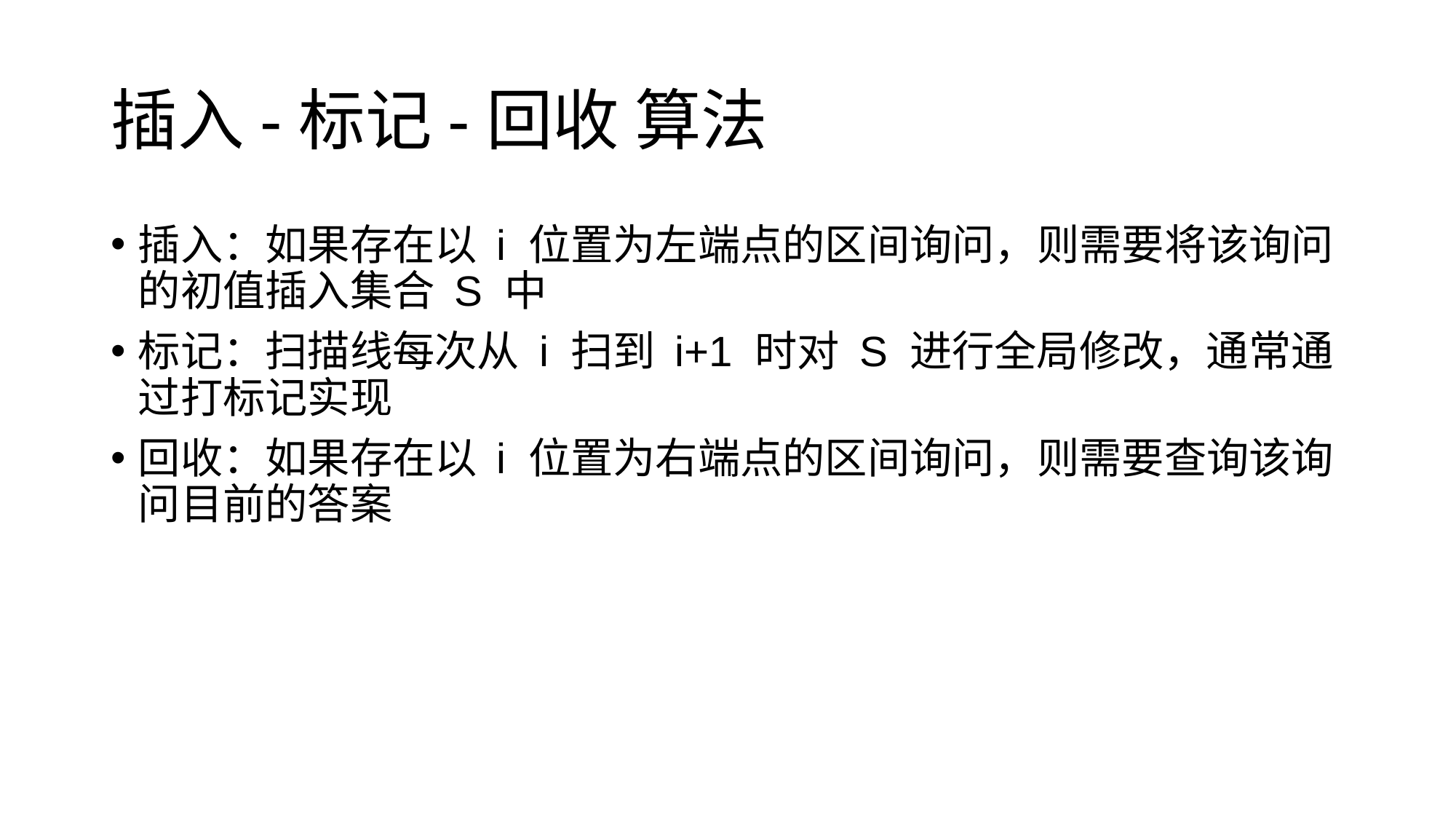

# 插入-标记-回收 算法
插入：如果存在以 i 位置为左端点的区间询问，则需要将该询问的初值插入集合 S 中
标记：扫描线每次从 i 扫到 i+1 时对 S 进行全局修改，通常通过打标记实现
回收：如果存在以 i 位置为右端点的区间询问，则需要查询该询问目前的答案